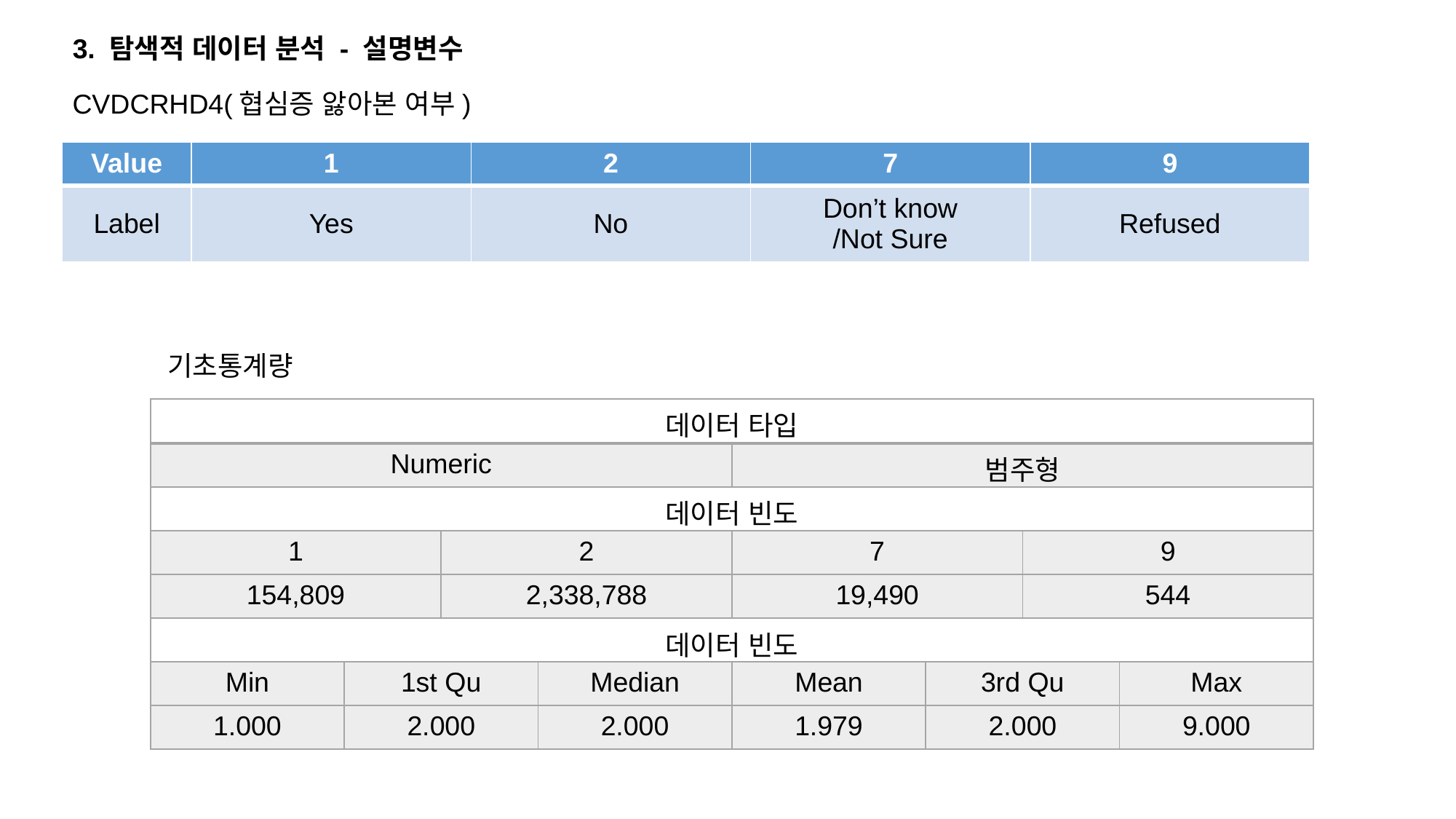

3. 탐색적 데이터 분석 - 설명변수
CVDCRHD4(협심증 앓아본 여부)
| Value | 1 | 2 | 7 | 9 |
| --- | --- | --- | --- | --- |
| Label | Yes | No | Don’t know /Not Sure | Refused |
기초통계량
| 데이터 타입 |  |  |  |  |  |  |  |
| --- | --- | --- | --- | --- | --- | --- | --- |
| Numeric |  |  |  | 범주형 |  |  |  |
| 데이터 빈도 |  |  |  |  |  |  |  |
| 1 |  | 2 |  | 7 |  | 9 |  |
| 154,809 |  | 2,338,788 |  | 19,490 |  | 544 |  |
| 데이터 빈도 |  |  |  |  |  |  |  |
| Min | 1st Qu |  | Median | Mean | 3rd Qu |  | Max |
| 1.000 | 2.000 |  | 2.000 | 1.979 | 2.000 |  | 9.000 |